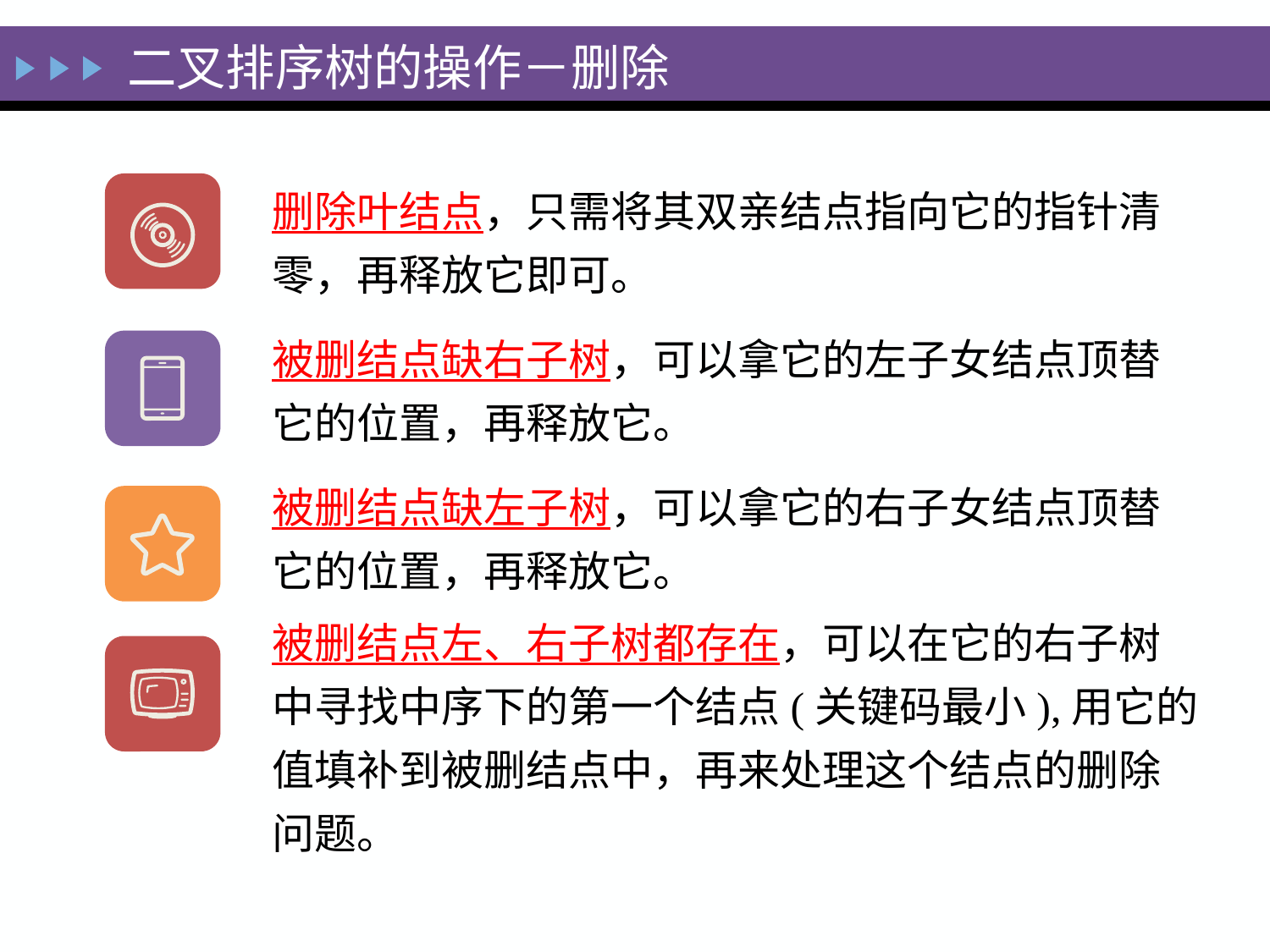

二叉排序树的操作－删除
删除叶结点，只需将其双亲结点指向它的指针清零，再释放它即可。
被删结点缺右子树，可以拿它的左子女结点顶替它的位置，再释放它。
被删结点缺左子树，可以拿它的右子女结点顶替它的位置，再释放它。
被删结点左、右子树都存在，可以在它的右子树中寻找中序下的第一个结点(关键码最小),用它的值填补到被删结点中，再来处理这个结点的删除问题。